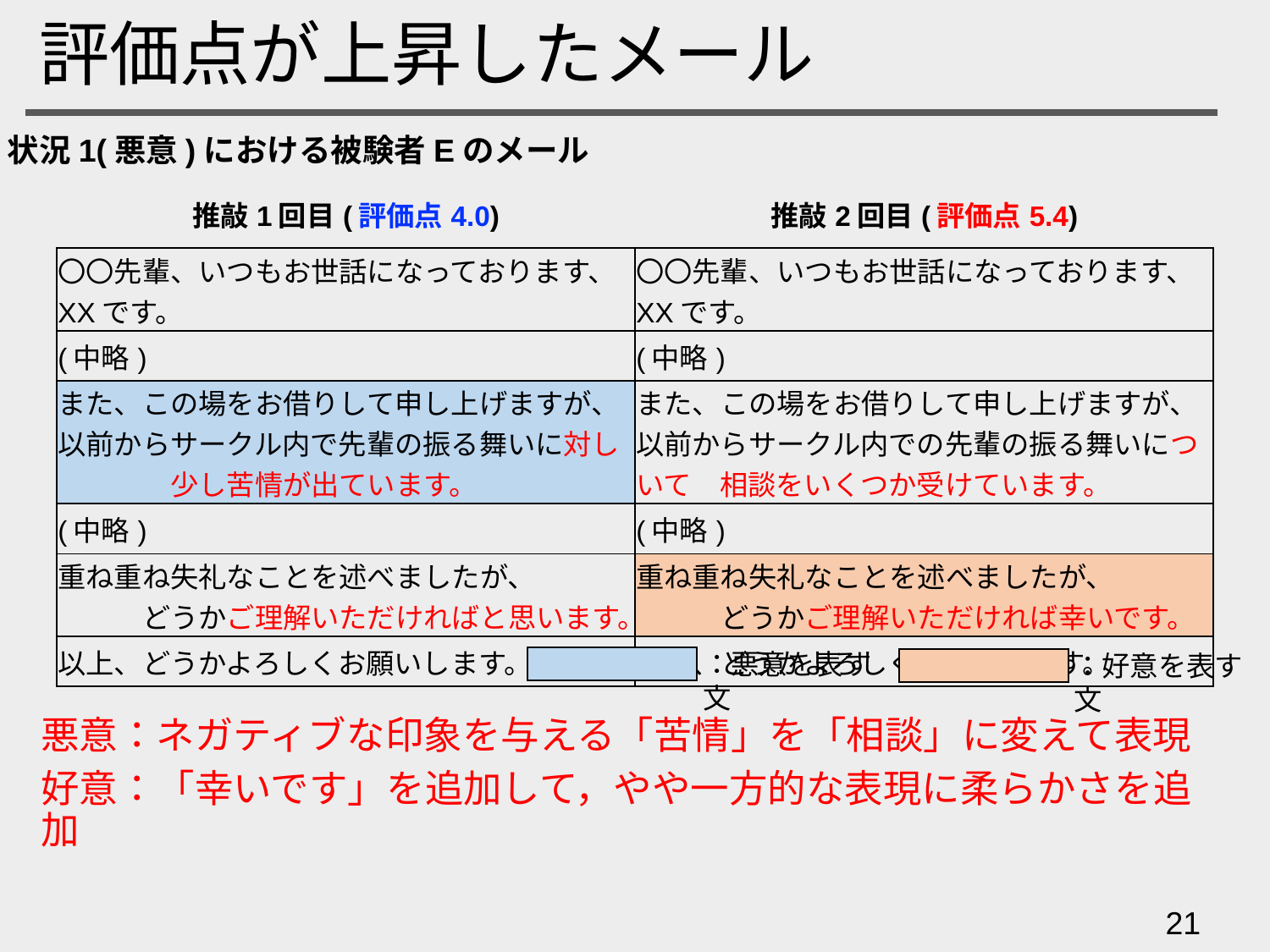

# 評価点が上昇したメール
状況1(悪意)における被験者Eのメール
| 推敲1回目(評価点4.0) | 推敲2回目(評価点5.4) |
| --- | --- |
| 〇〇先輩、いつもお世話になっております、XXです。 | 〇〇先輩、いつもお世話になっております、XXです。 |
| (中略) | (中略) |
| また、この場をお借りして申し上げますが、以前からサークル内で先輩の振る舞いに対し　　　　少し苦情が出ています。 | また、この場をお借りして申し上げますが、以前からサークル内での先輩の振る舞いについて　相談をいくつか受けています。 |
| (中略) | (中略) |
| 重ね重ね失礼なことを述べましたが、　　　　　　どうかご理解いただければと思います。 | 重ね重ね失礼なことを述べましたが、　　　　　　どうかご理解いただければ幸いです。 |
| 以上、どうかよろしくお願いします。 | 以上、どうかよろしくお願いします。 |
：悪意を表す文

：好意を表す文

悪意：ネガティブな印象を与える「苦情」を「相談」に変えて表現
好意：「幸いです」を追加して，やや一方的な表現に柔らかさを追加
21